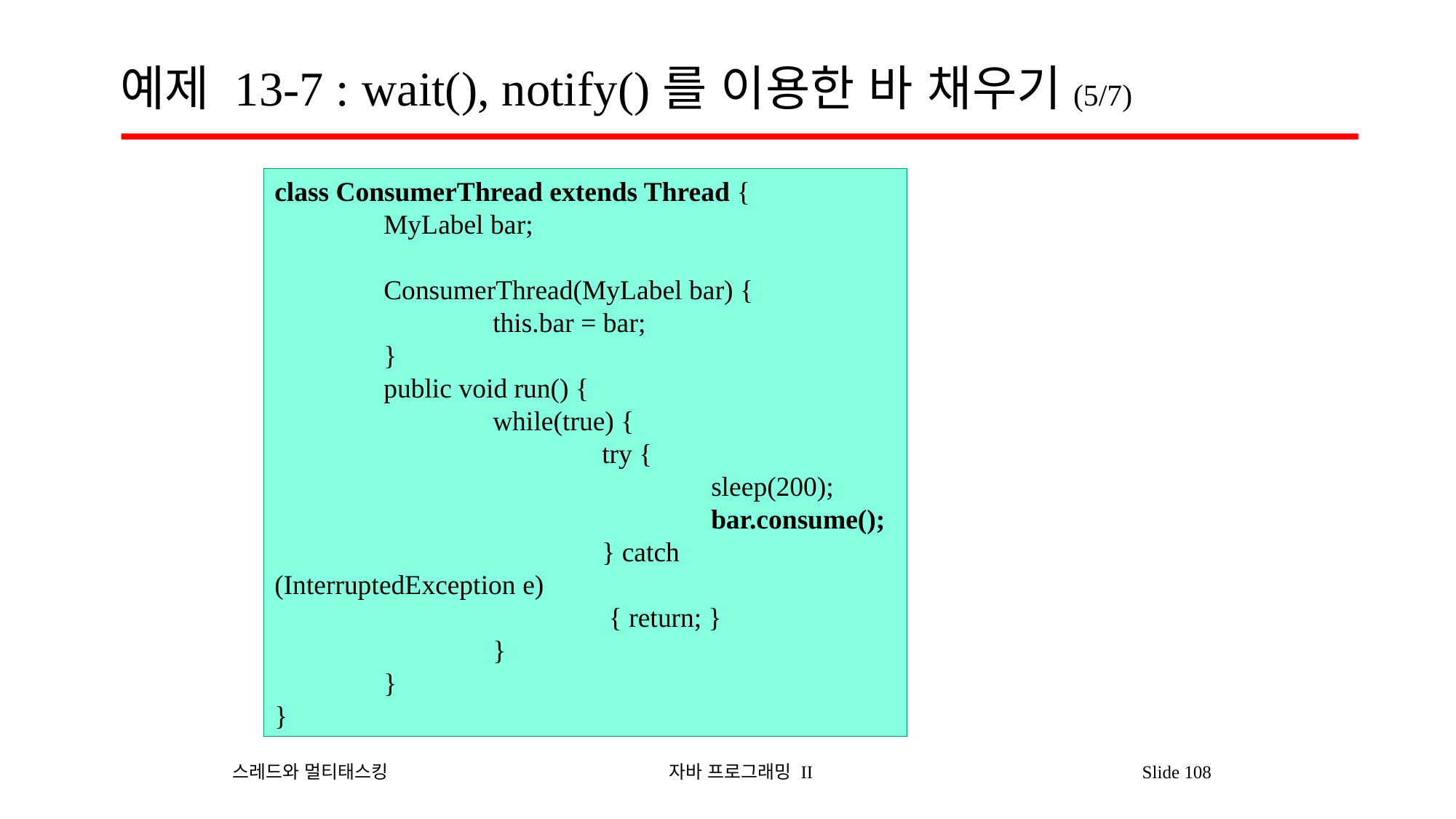

# 예제 13-7 : wait(), notify()를 이용한 바 채우기(5/7)
class ConsumerThread extends Thread {
	MyLabel bar;

	ConsumerThread(MyLabel bar) {
		this.bar = bar;
	}
	public void run() {
		while(true) {
			try {
				sleep(200);
				bar.consume();
			} catch (InterruptedException e)
			 { return; }
		}
	}
}